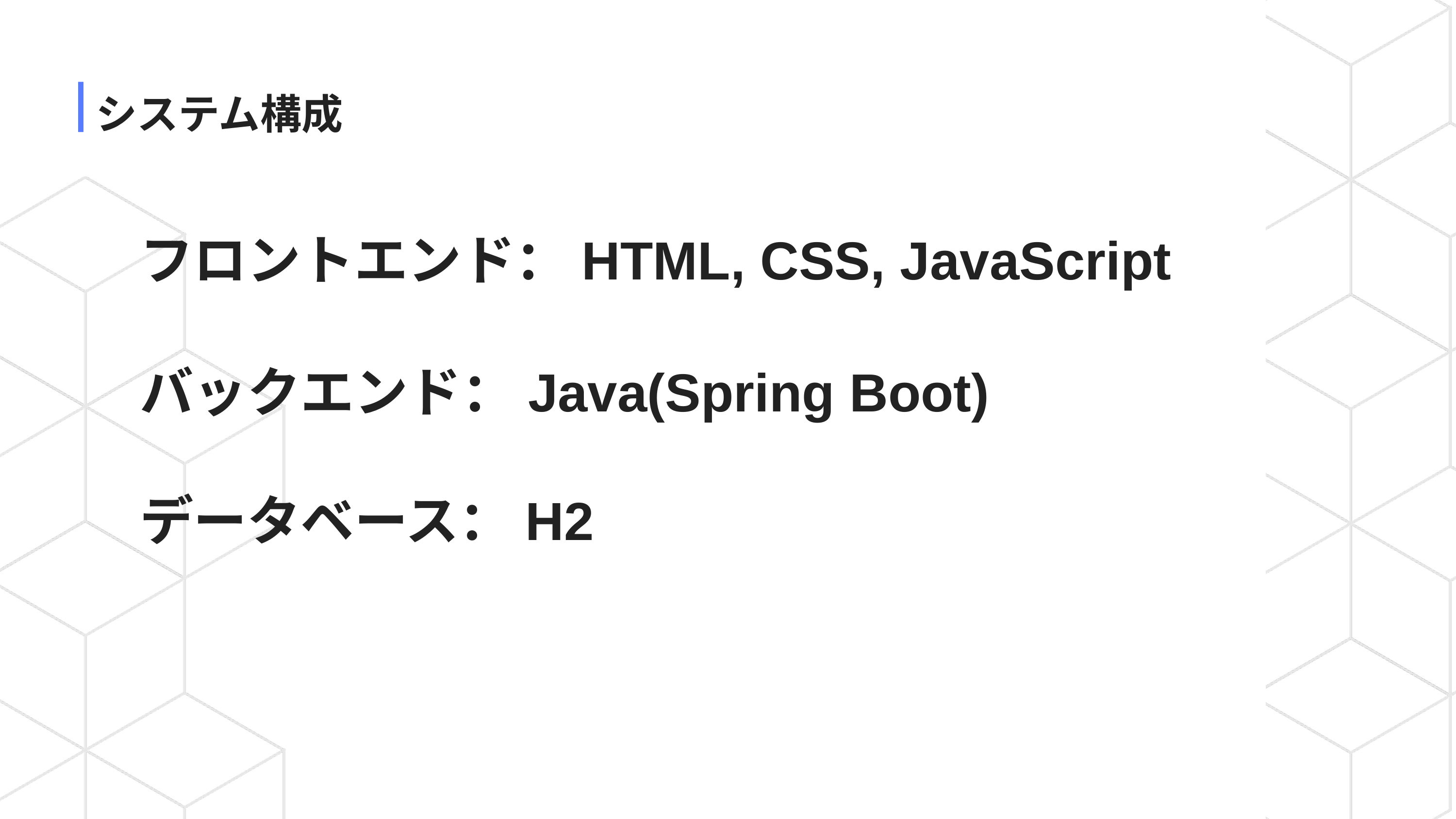

システム構成

フロントエンド：HTML, CSS, JavaScript
バックエンド：Java(Spring Boot)
データベース：H2